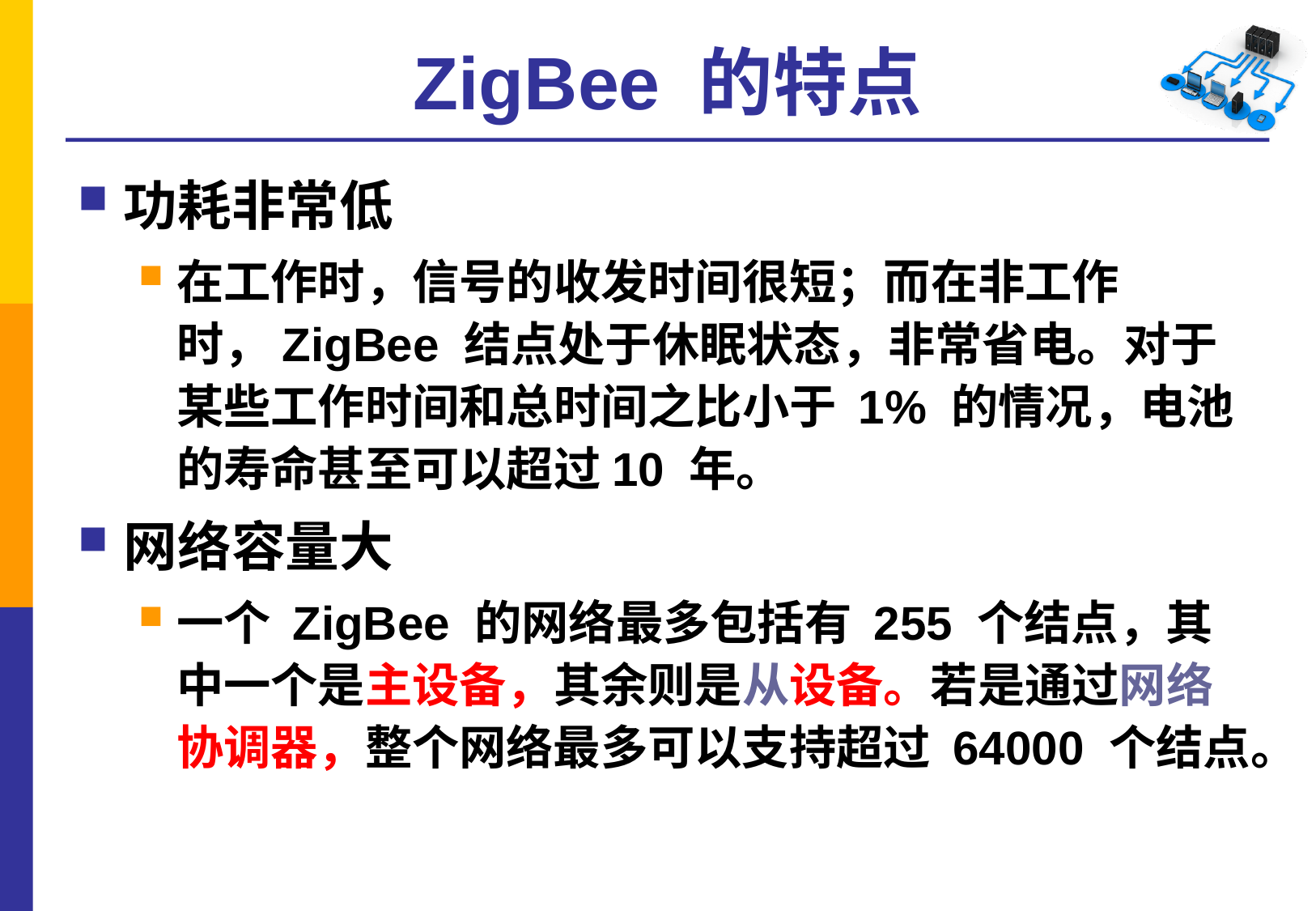

# ZigBee 的特点
功耗非常低
在工作时，信号的收发时间很短；而在非工作时，ZigBee 结点处于休眠状态，非常省电。对于某些工作时间和总时间之比小于 1% 的情况，电池的寿命甚至可以超过10 年。
网络容量大
一个 ZigBee 的网络最多包括有 255 个结点，其中一个是主设备，其余则是从设备。若是通过网络协调器，整个网络最多可以支持超过 64000 个结点。